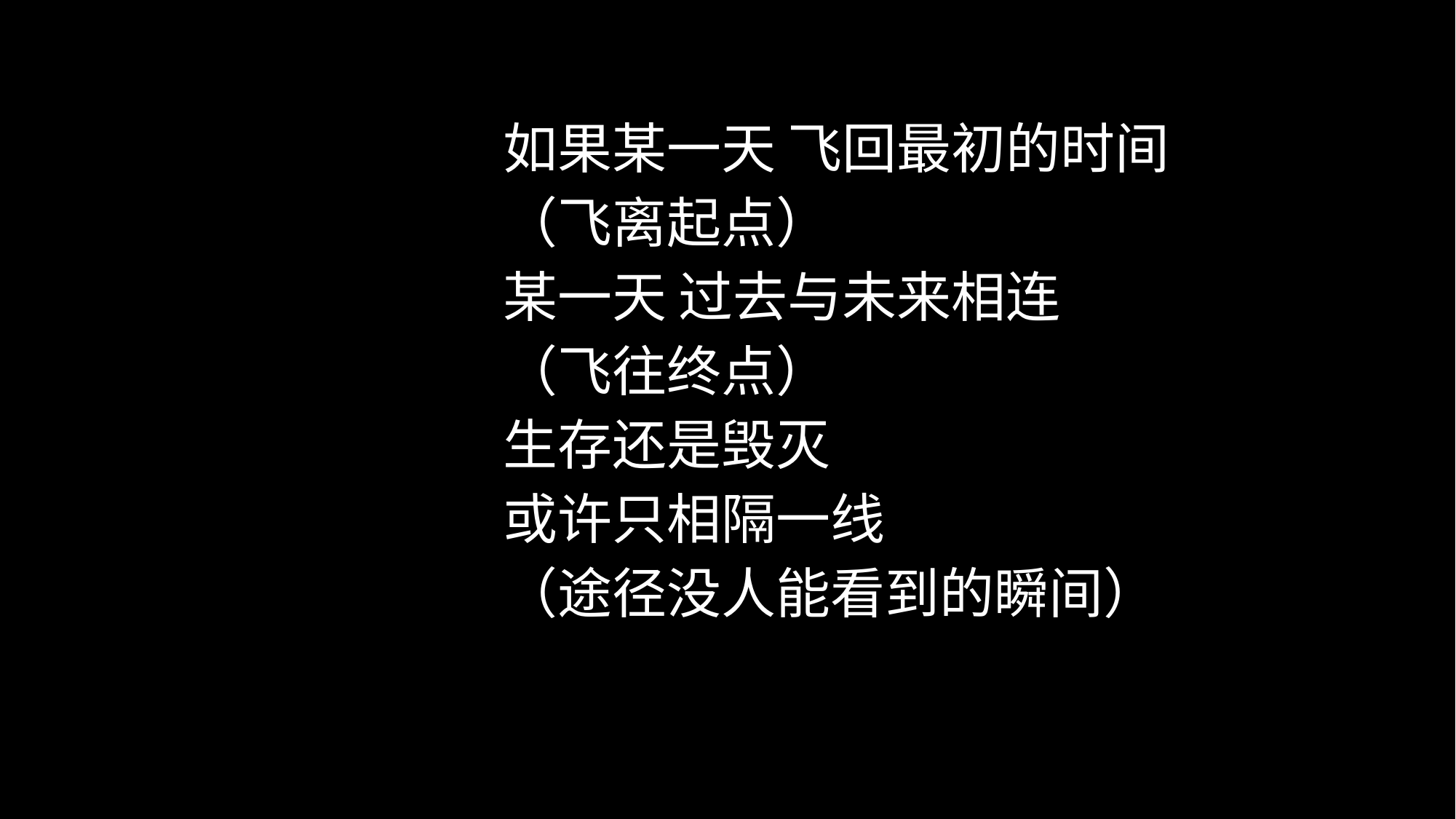

如果某一天 飞回最初的时间
（飞离起点）
某一天 过去与未来相连
（飞往终点）
生存还是毁灭
或许只相隔一线
（途径没人能看到的瞬间）